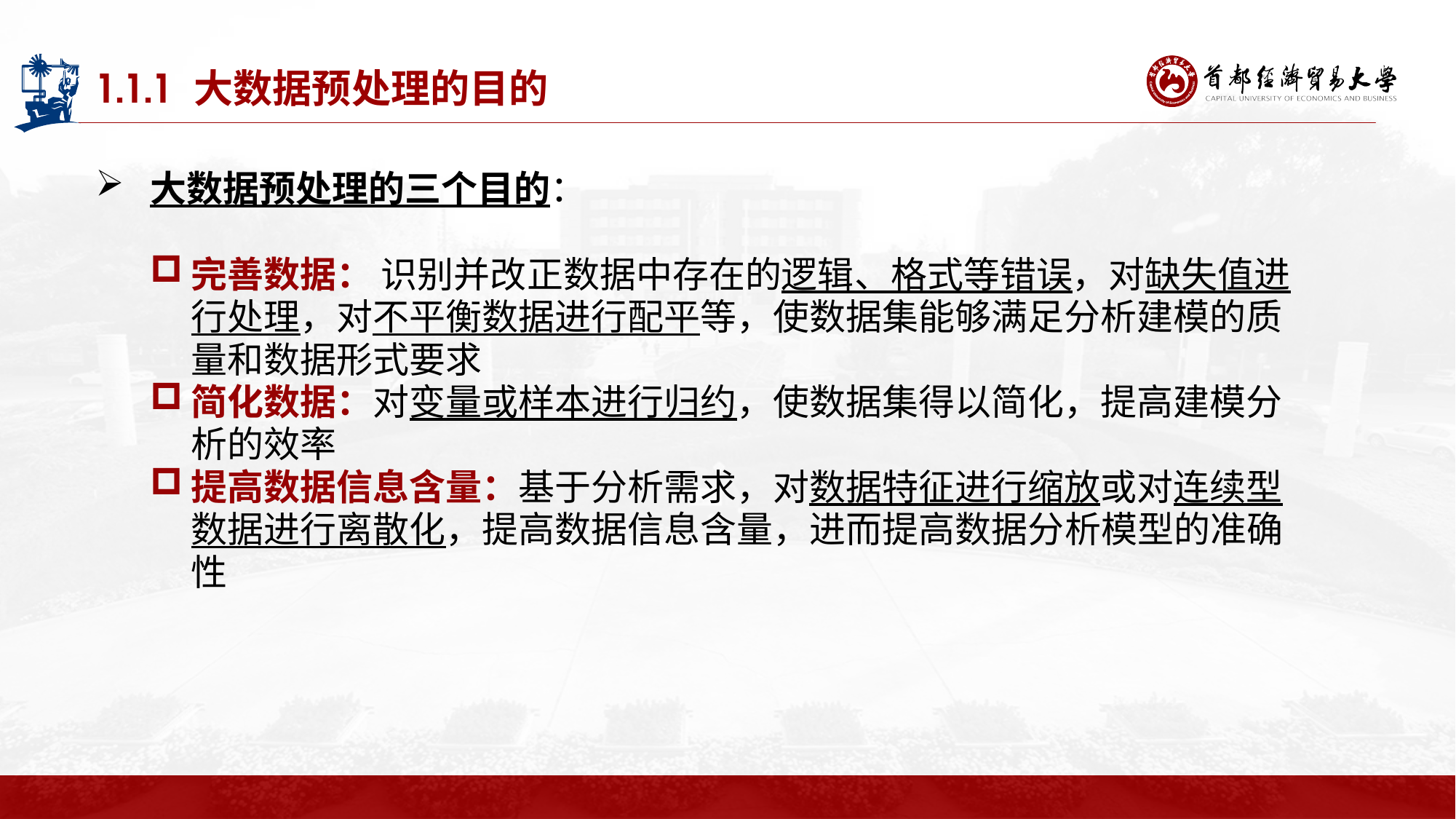

# 1.1.1 大数据预处理的目的
大数据预处理的三个目的：

完善数据： 识别并改正数据中存在的逻辑、格式等错误，对缺失值进行处理，对不平衡数据进行配平等，使数据集能够满足分析建模的质量和数据形式要求
简化数据：对变量或样本进行归约，使数据集得以简化，提高建模分析的效率
提高数据信息含量：基于分析需求，对数据特征进行缩放或对连续型数据进行离散化，提高数据信息含量，进而提高数据分析模型的准确性